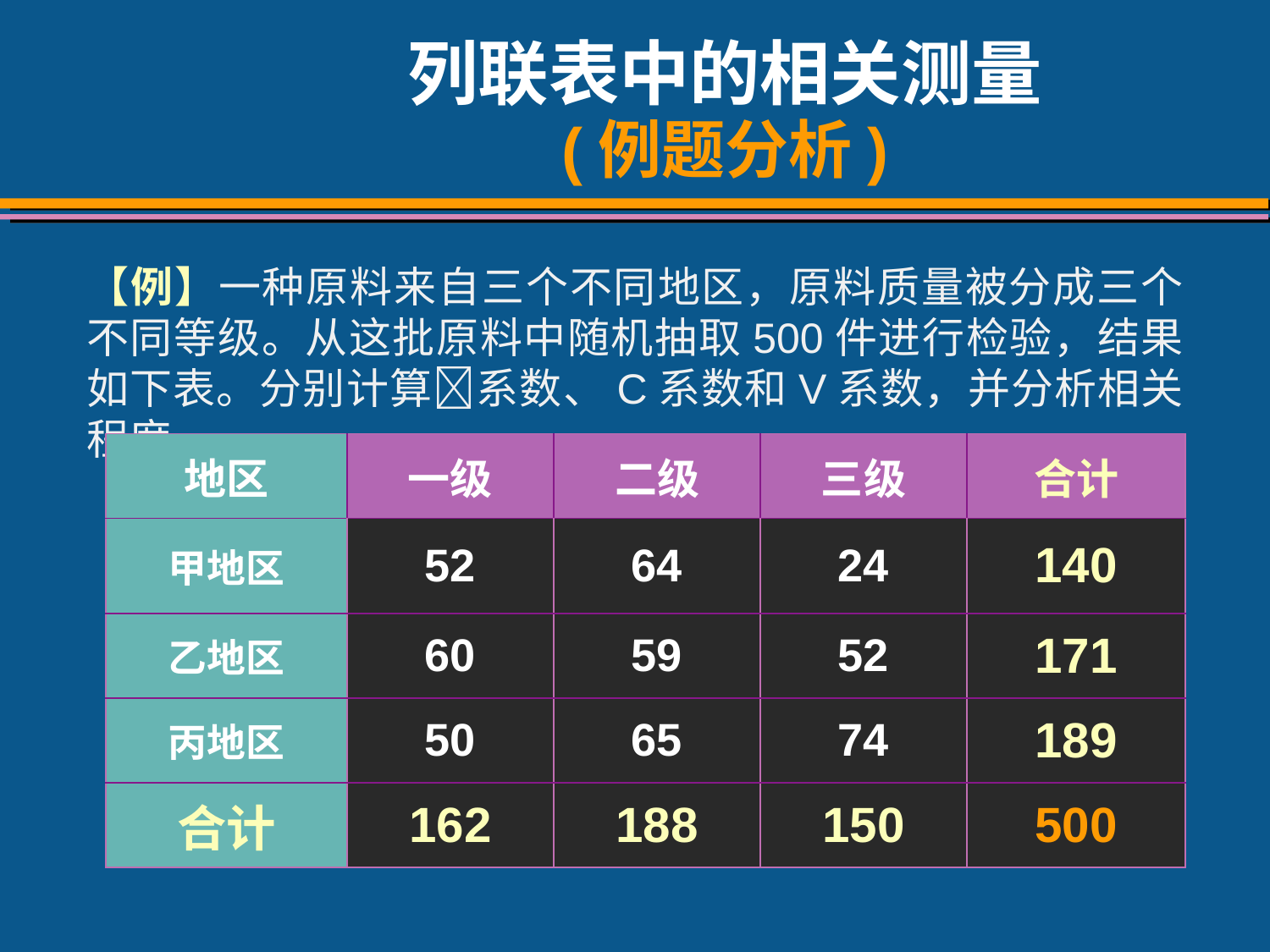

# 列联表中的相关测量 (例题分析)
【例】一种原料来自三个不同地区，原料质量被分成三个不同等级。从这批原料中随机抽取500件进行检验，结果如下表。分别计算ϕ系数、C系数和V系数，并分析相关程度
| 地区 | 一级 | 二级 | 三级 | 合计 |
| --- | --- | --- | --- | --- |
| 甲地区 | 52 | 64 | 24 | 140 |
| 乙地区 | 60 | 59 | 52 | 171 |
| 丙地区 | 50 | 65 | 74 | 189 |
| 合计 | 162 | 188 | 150 | 500 |